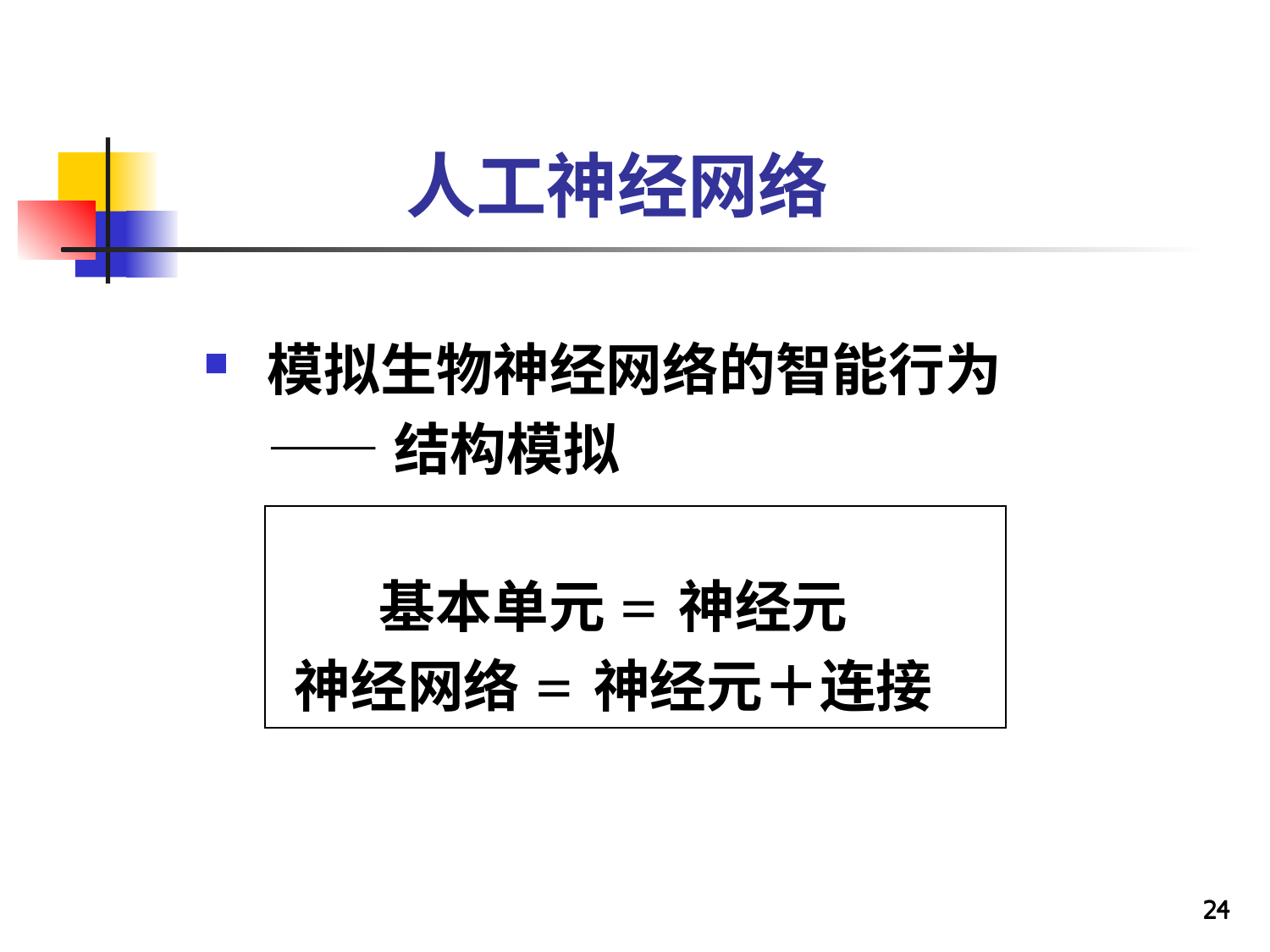

人工神经网络
模拟生物神经网络的智能行为
	——结构模拟

基本单元=神经元
神经网络=神经元＋连接

24
24